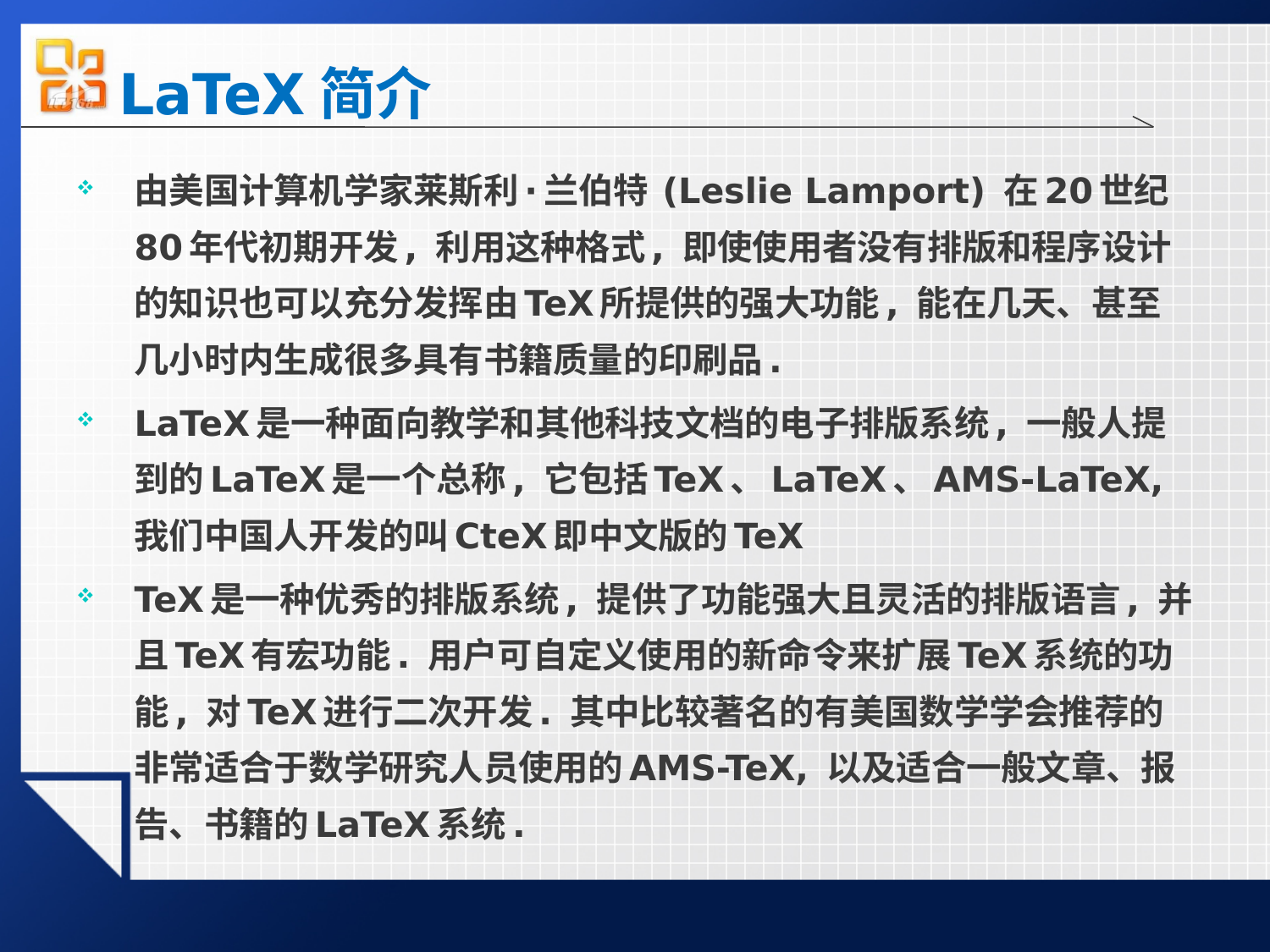

# LaTeX简介
由美国计算机学家莱斯利·兰伯特 (Leslie Lamport) 在20世纪80年代初期开发, 利用这种格式, 即使使用者没有排版和程序设计的知识也可以充分发挥由TeX所提供的强大功能, 能在几天、甚至几小时内生成很多具有书籍质量的印刷品.
LaTeX是一种面向教学和其他科技文档的电子排版系统, 一般人提到的LaTeX是一个总称, 它包括TeX、LaTeX、AMS-LaTeX, 我们中国人开发的叫CteX即中文版的TeX
TeX是一种优秀的排版系统, 提供了功能强大且灵活的排版语言, 并且TeX有宏功能. 用户可自定义使用的新命令来扩展TeX系统的功能, 对TeX进行二次开发. 其中比较著名的有美国数学学会推荐的非常适合于数学研究人员使用的AMS-TeX, 以及适合一般文章、报告、书籍的LaTeX系统.